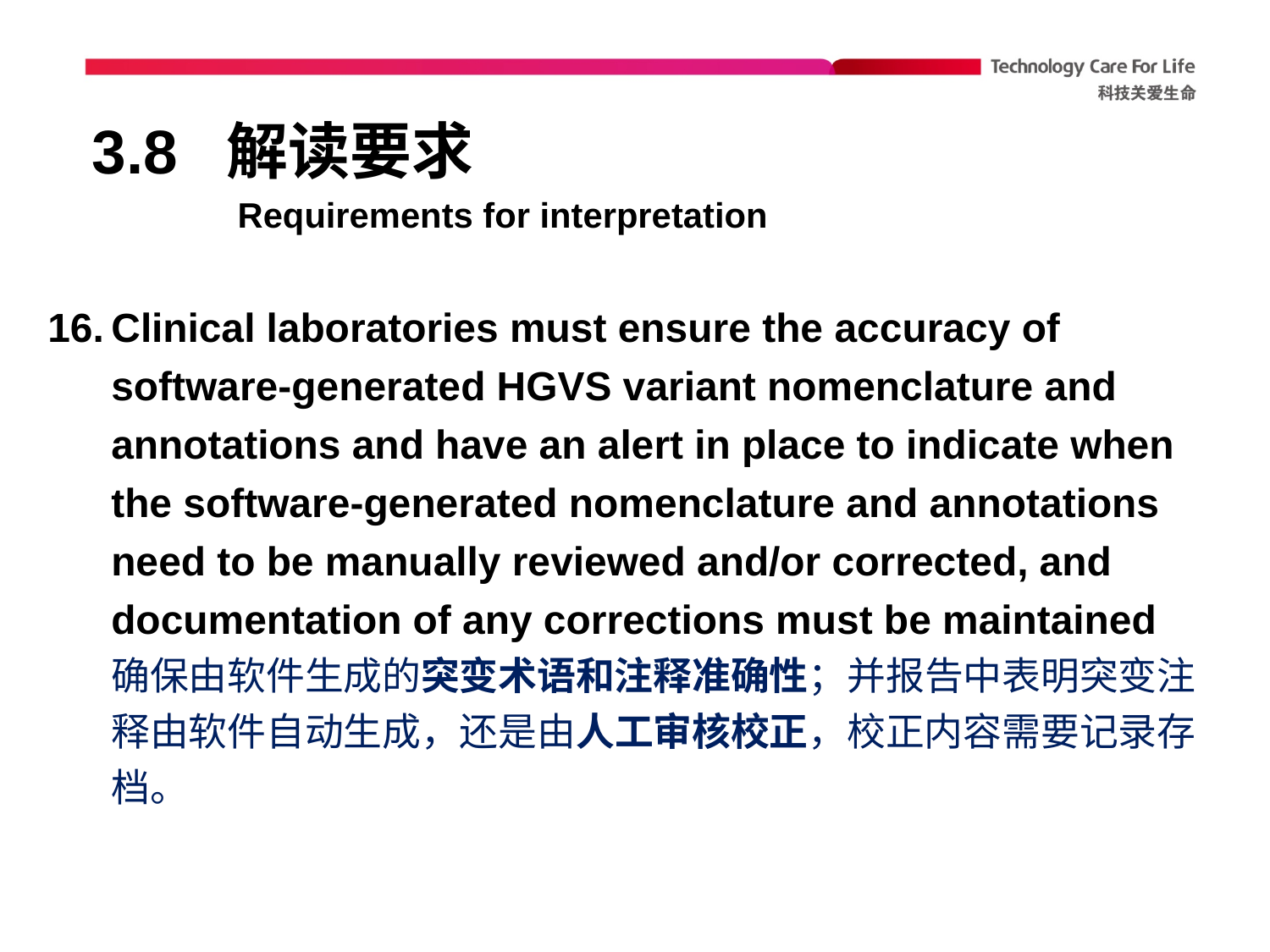

# 3.8  解读要求
Requirements for interpretation
Clinical laboratories must ensure the accuracy of software-generated HGVS variant nomenclature and annotations and have an alert in place to indicate when the software-generated nomenclature and annotations need to be manually reviewed and/or corrected, and documentation of any corrections must be maintained
确保由软件生成的突变术语和注释准确性；并报告中表明突变注释由软件自动生成，还是由人工审核校正，校正内容需要记录存档。